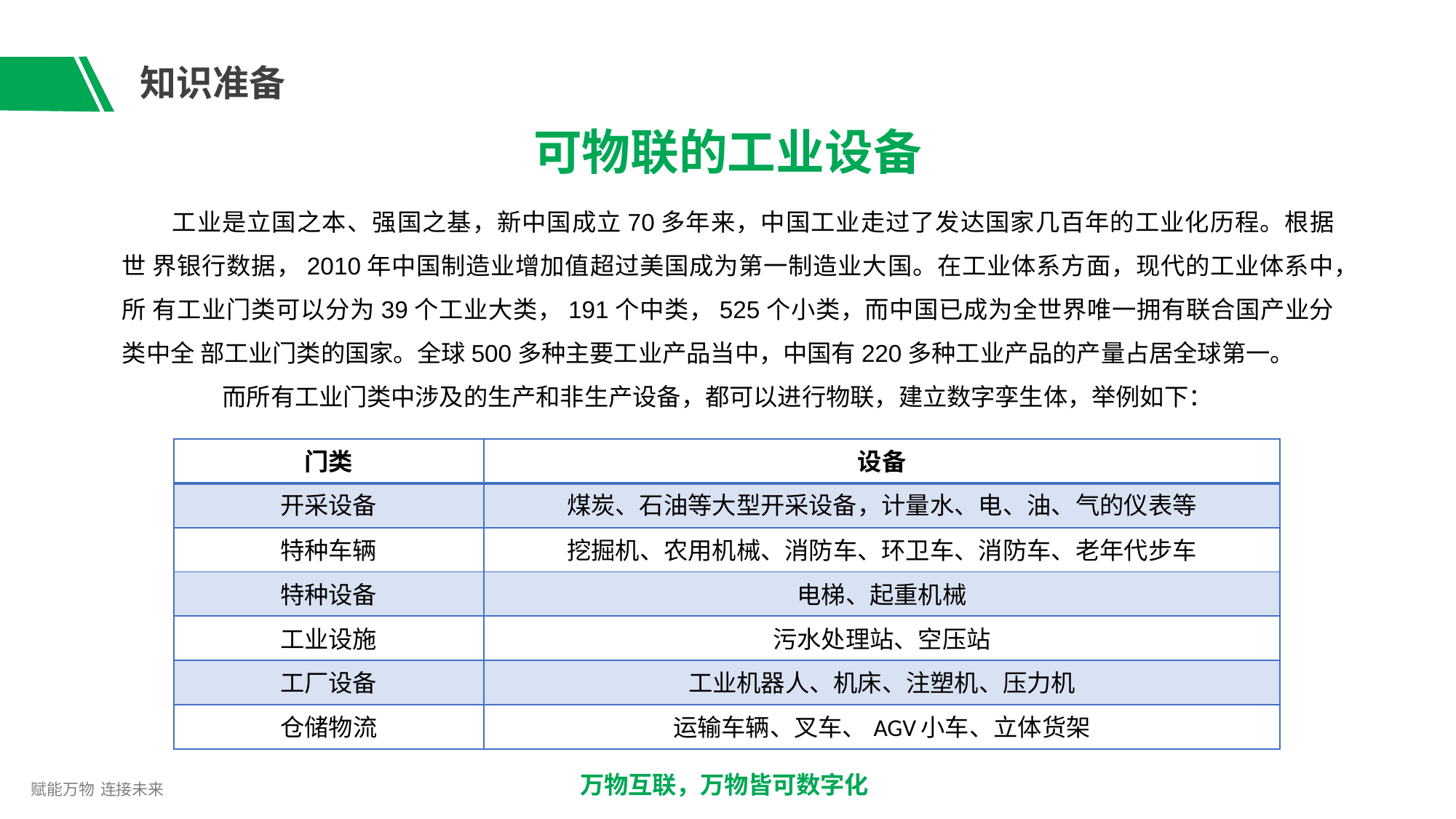

# 知识准备
可物联的工业设备
工业是立国之本、强国之基，新中国成立70多年来，中国工业走过了发达国家几百年的工业化历程。根据世 界银行数据，2010年中国制造业增加值超过美国成为第一制造业大国。在工业体系方面，现代的工业体系中，所 有工业门类可以分为39个工业大类，191个中类，525个小类，而中国已成为全世界唯一拥有联合国产业分类中全 部工业门类的国家。全球500多种主要工业产品当中，中国有220多种工业产品的产量占居全球第一。
而所有工业门类中涉及的生产和非生产设备，都可以进行物联，建立数字孪生体，举例如下：
| 门类 | 设备 |
| --- | --- |
| 开采设备 | 煤炭、石油等大型开采设备，计量水、电、油、气的仪表等 |
| 特种车辆 | 挖掘机、农用机械、消防车、环卫车、消防车、老年代步车 |
| 特种设备 | 电梯、起重机械 |
| 工业设施 | 污水处理站、空压站 |
| 工厂设备 | 工业机器人、机床、注塑机、压力机 |
| 仓储物流 | 运输车辆、叉车、AGV小车、立体货架 |
万物互联，万物皆可数字化
赋能万物 连接未来